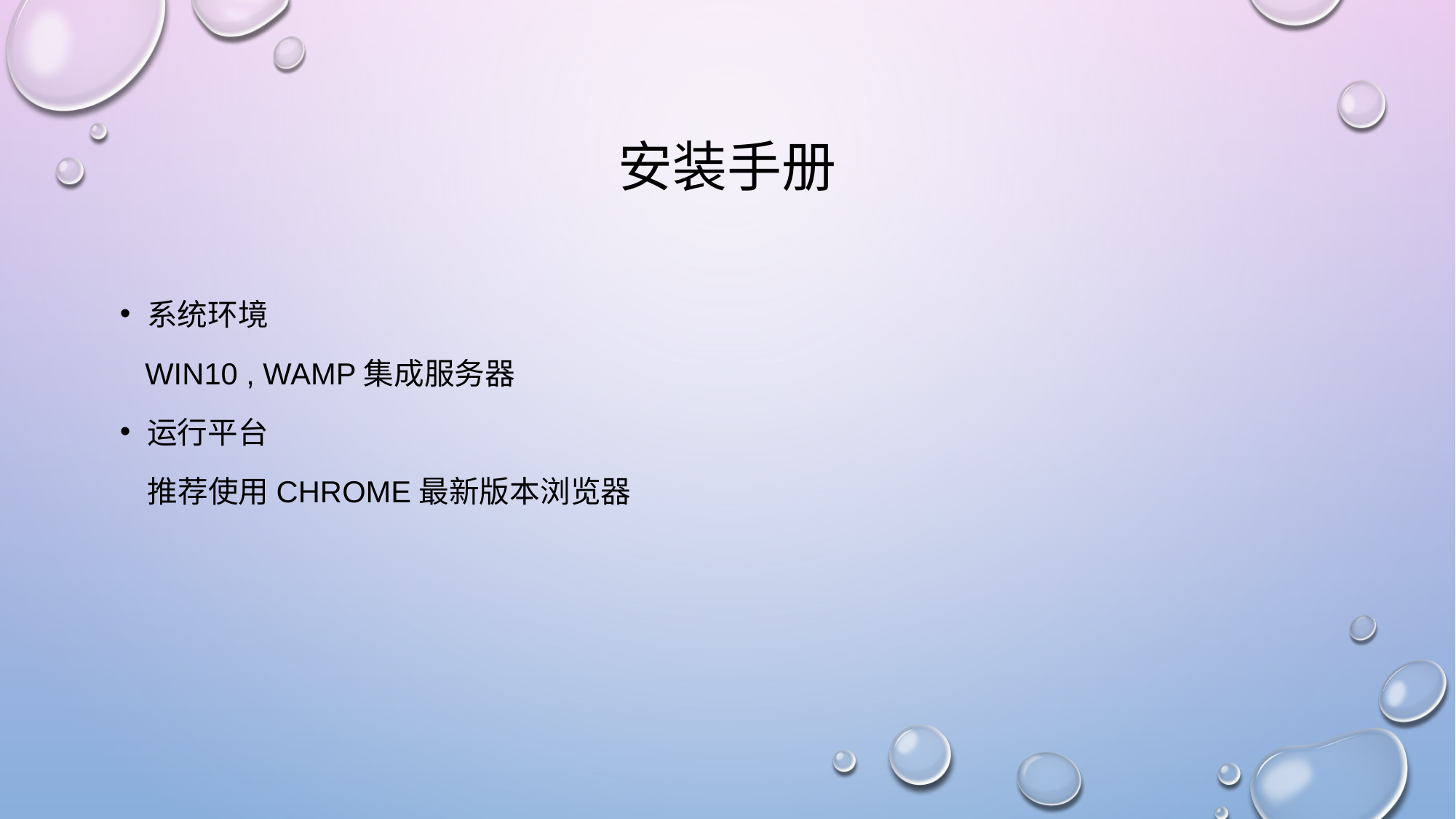

# 安装手册
系统环境
   win10 , wamp集成服务器
运行平台
   推荐使用Chrome最新版本浏览器